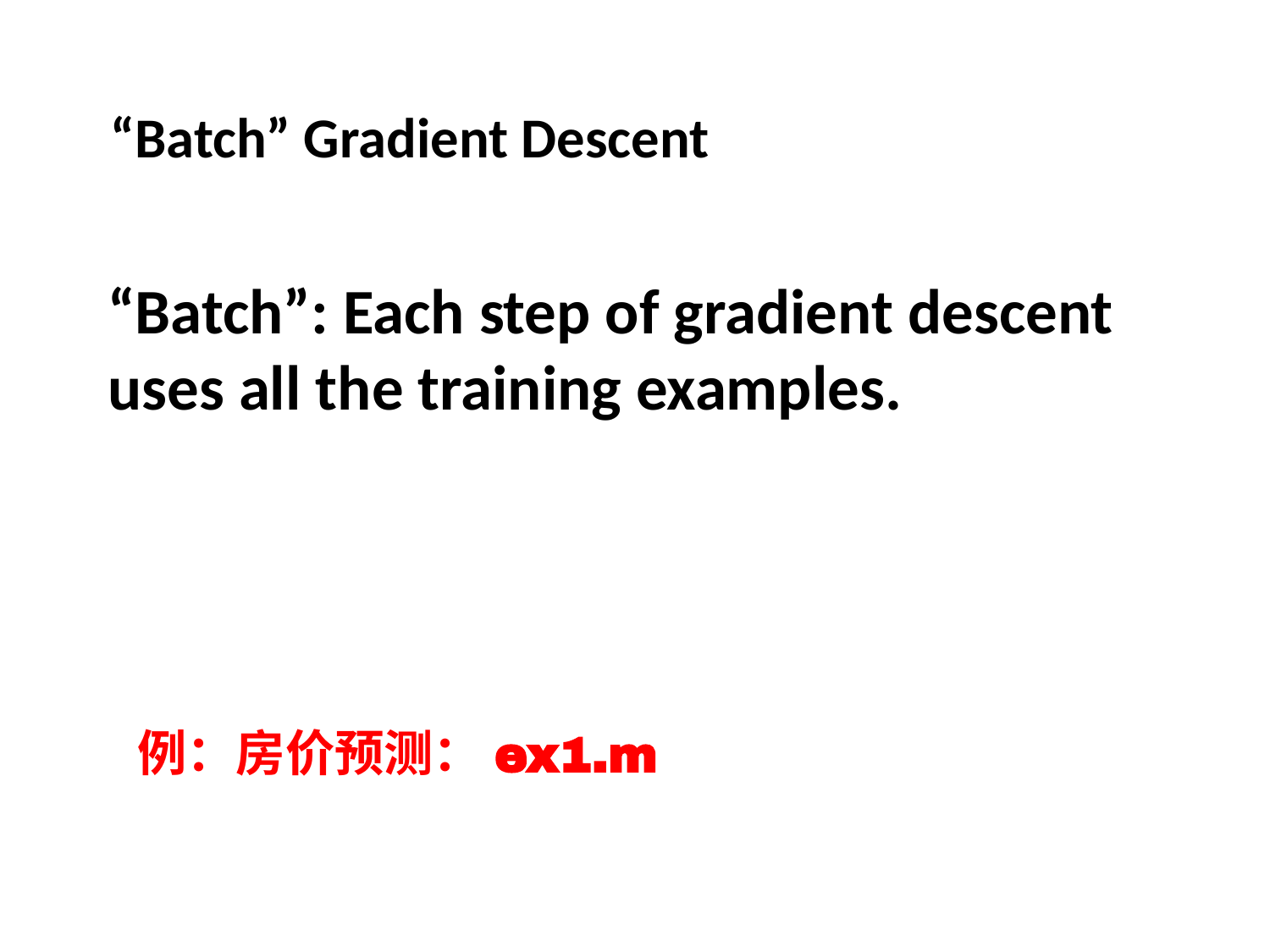

“Batch” Gradient Descent
“Batch”: Each step of gradient descent uses all the training examples.
例：房价预测：ex1.m